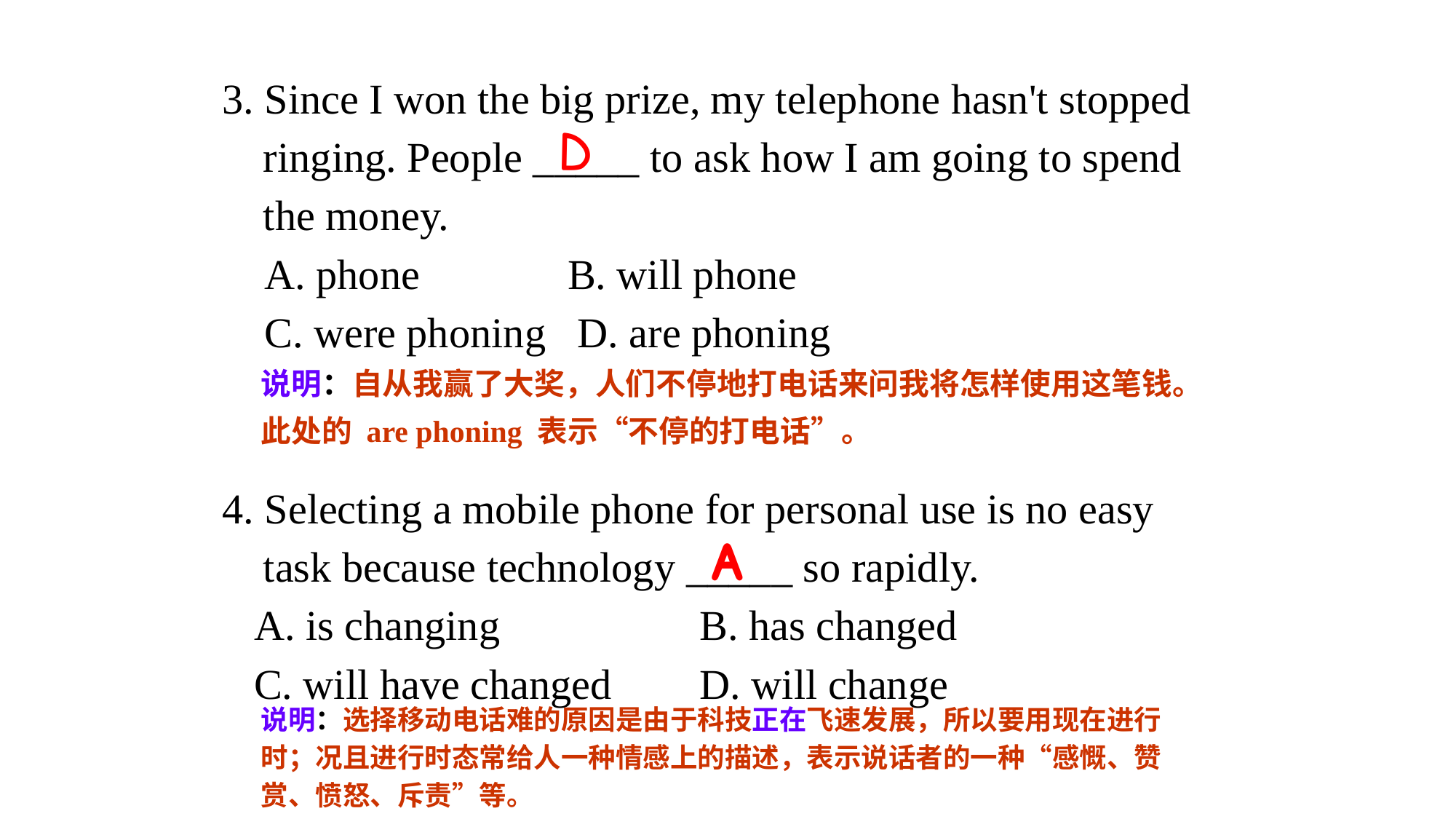

3. Since I won the big prize, my telephone hasn't stopped ringing. People _____ to ask how I am going to spend the money.
    A. phone              B. will phone
    C. were phoning   D. are phoning

4. Selecting a mobile phone for personal use is no easy task because technology _____ so rapidly.
   A. is changing		B. has changed
   C. will have changed	D. will change

D
说明：自从我赢了大奖，人们不停地打电话来问我将怎样使用这笔钱。此处的 are phoning 表示“不停的打电话”。
A
说明：选择移动电话难的原因是由于科技正在飞速发展，所以要用现在进行时；况且进行时态常给人一种情感上的描述，表示说话者的一种“感慨、赞赏、愤怒、斥责”等。